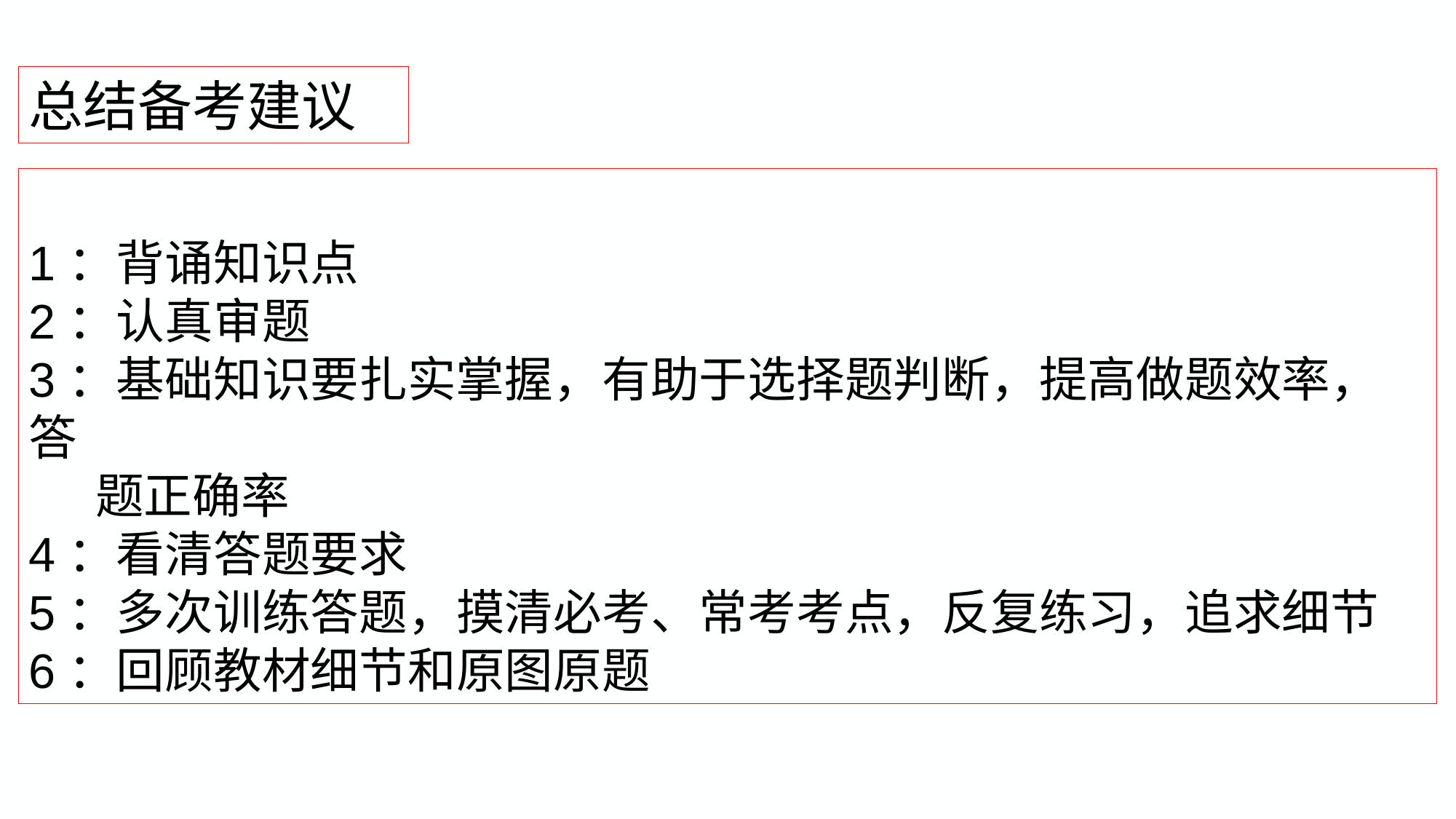

总结备考建议

1：背诵知识点
2：认真审题
3：基础知识要扎实掌握，有助于选择题判断，提高做题效率，答
     题正确率
4：看清答题要求
5：多次训练答题，摸清必考、常考考点，反复练习，追求细节
6：回顾教材细节和原图原题